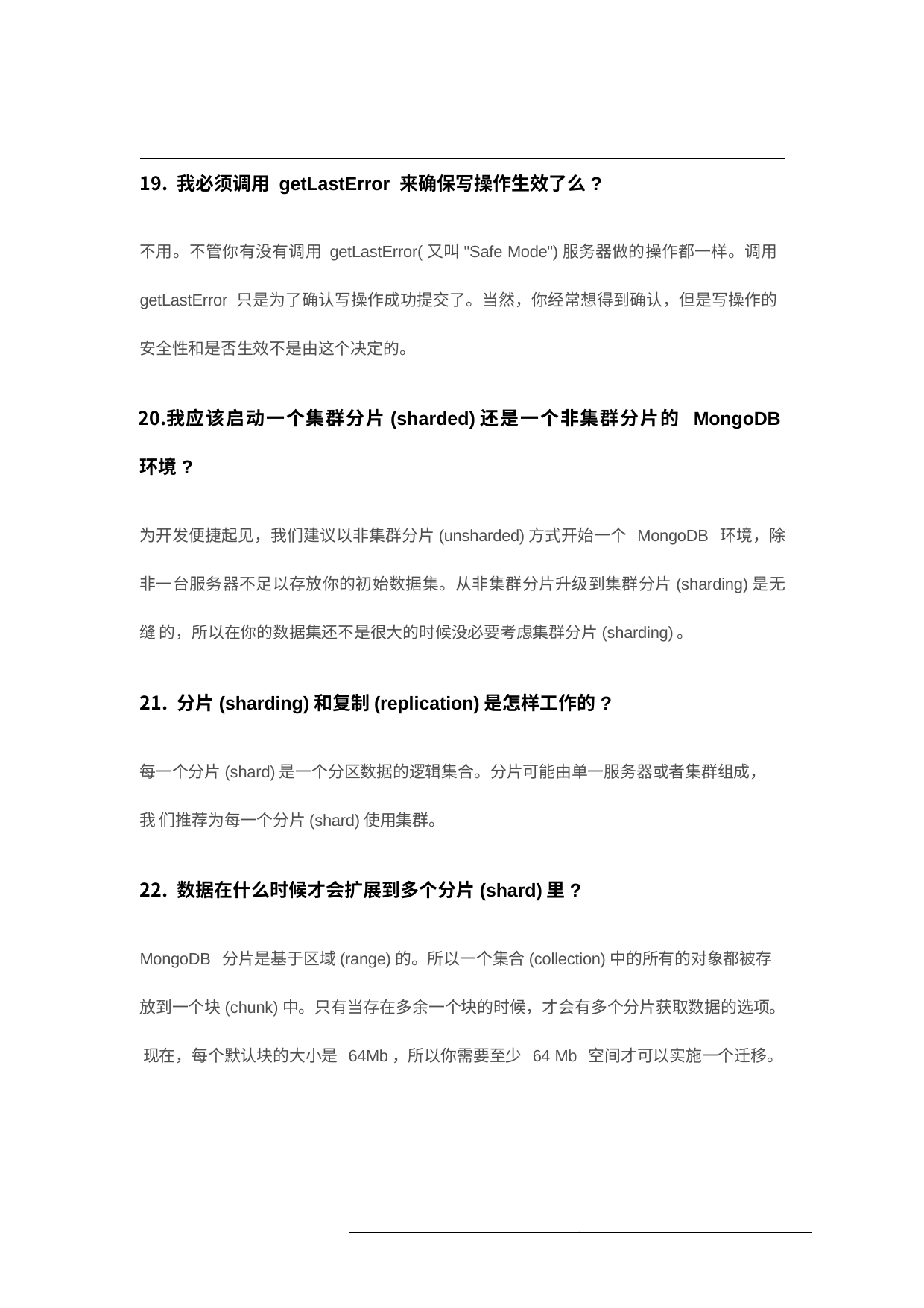

我必须调用 getLastError 来确保写操作生效了么?
不用。不管你有没有调用 getLastError(又叫"Safe Mode")服务器做的操作都一样。调用 getLastError 只是为了确认写操作成功提交了。当然，你经常想得到确认，但是写操作的 安全性和是否生效不是由这个决定的。

我应该启动一个集群分片(sharded)还是一个非集群分片的 MongoDB  环境?
为开发便捷起见，我们建议以非集群分片(unsharded)方式开始一个 MongoDB 环境，除 非一台服务器不足以存放你的初始数据集。从非集群分片升级到集群分片(sharding)是无缝 的，所以在你的数据集还不是很大的时候没必要考虑集群分片(sharding)。

分片(sharding)和复制(replication)是怎样工作的?
每一个分片(shard)是一个分区数据的逻辑集合。分片可能由单一服务器或者集群组成，我 们推荐为每一个分片(shard)使用集群。

数据在什么时候才会扩展到多个分片(shard)里?
MongoDB 分片是基于区域(range)的。所以一个集合(collection)中的所有的对象都被存 放到一个块(chunk)中。只有当存在多余一个块的时候，才会有多个分片获取数据的选项。 现在，每个默认块的大小是 64Mb，所以你需要至少 64 Mb 空间才可以实施一个迁移。